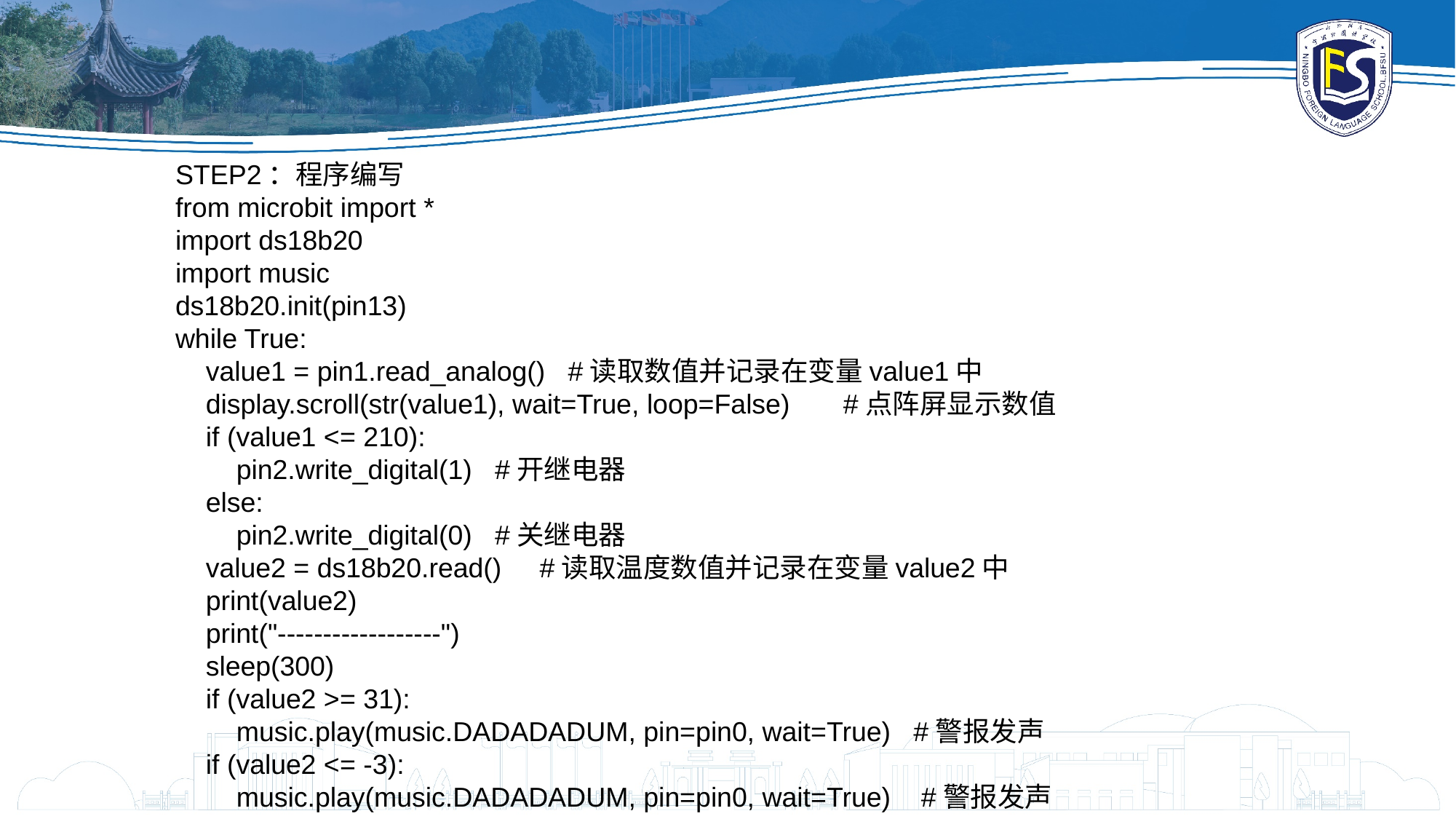

STEP2：程序编写
from microbit import *
import ds18b20
import music
ds18b20.init(pin13)
while True:
    value1 = pin1.read_analog()   #读取数值并记录在变量value1中
    display.scroll(str(value1), wait=True, loop=False)       #点阵屏显示数值
    if (value1 <= 210):
        pin2.write_digital(1)   #开继电器
    else:
        pin2.write_digital(0)   #关继电器
    value2 = ds18b20.read()     #读取温度数值并记录在变量value2中
    print(value2)
    print("------------------")
    sleep(300)
    if (value2 >= 31):
        music.play(music.DADADADUM, pin=pin0, wait=True)   #警报发声
    if (value2 <= -3):
        music.play(music.DADADADUM, pin=pin0, wait=True)    #警报发声